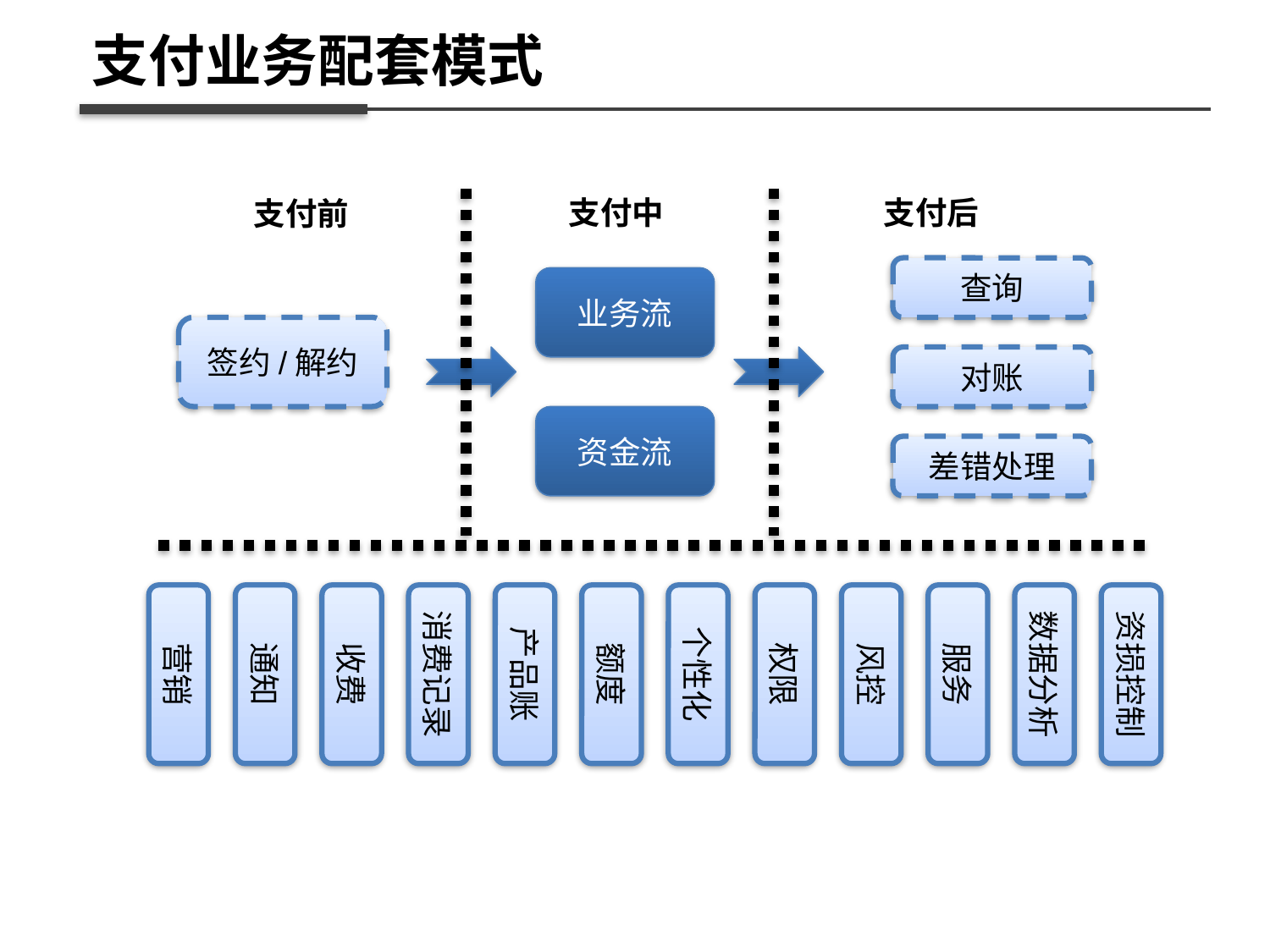

支付业务配套模式
支付中
支付后
支付前
查询
业务流
签约/解约

对账
资金流
差错处理
营销
通知
收费
消费记录
产品账
额度
个性化
权限
风控
服务
数据分析
资损控制